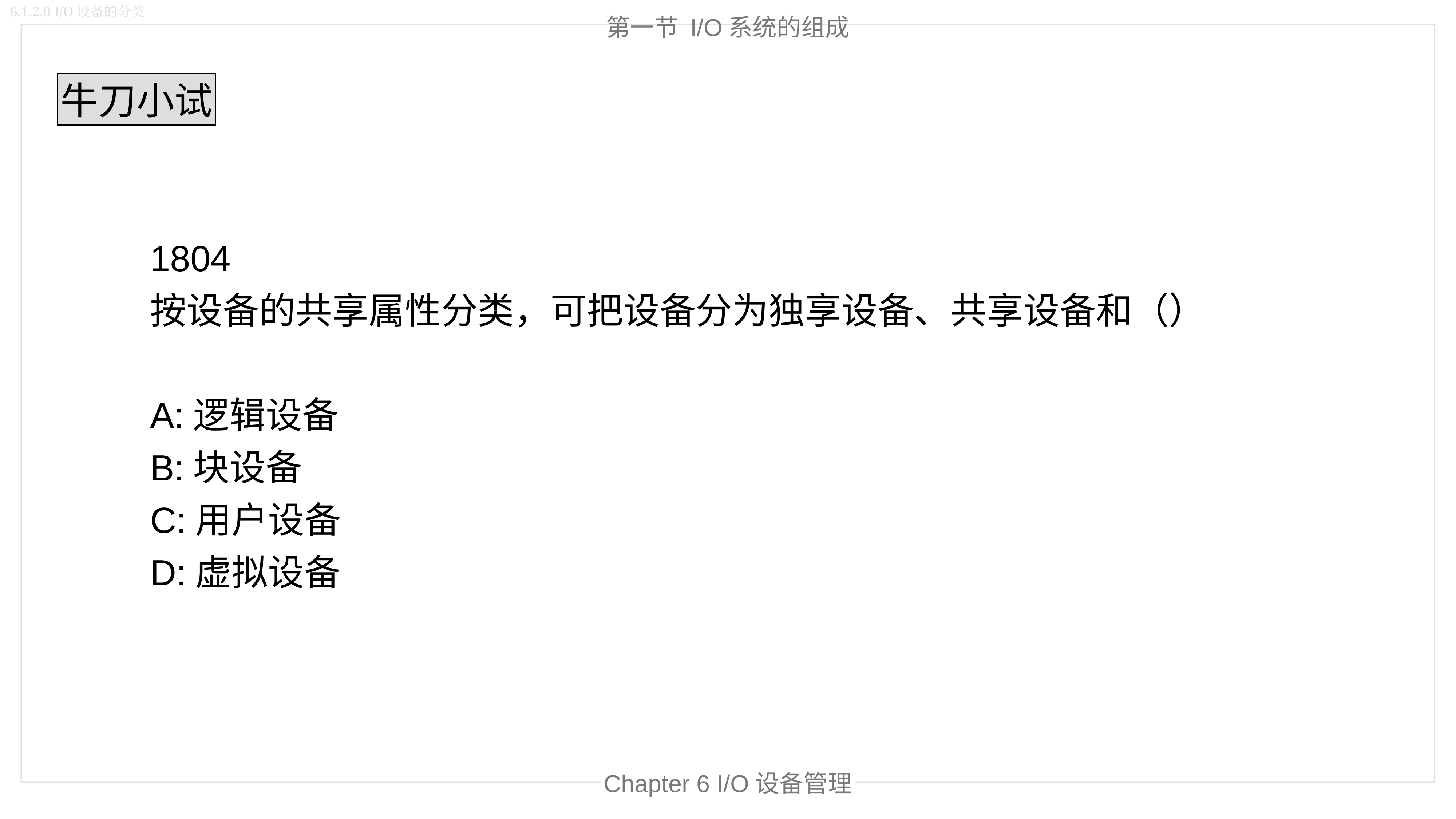

6.1.2.0 I/O设备的分类
第一节 I/O系统的组成

牛刀小试
1804
按设备的共享属性分类，可把设备分为独享设备、共享设备和（）

A:逻辑设备
B:块设备
C:用户设备
D:虚拟设备
Chapter 6 I/O设备管理